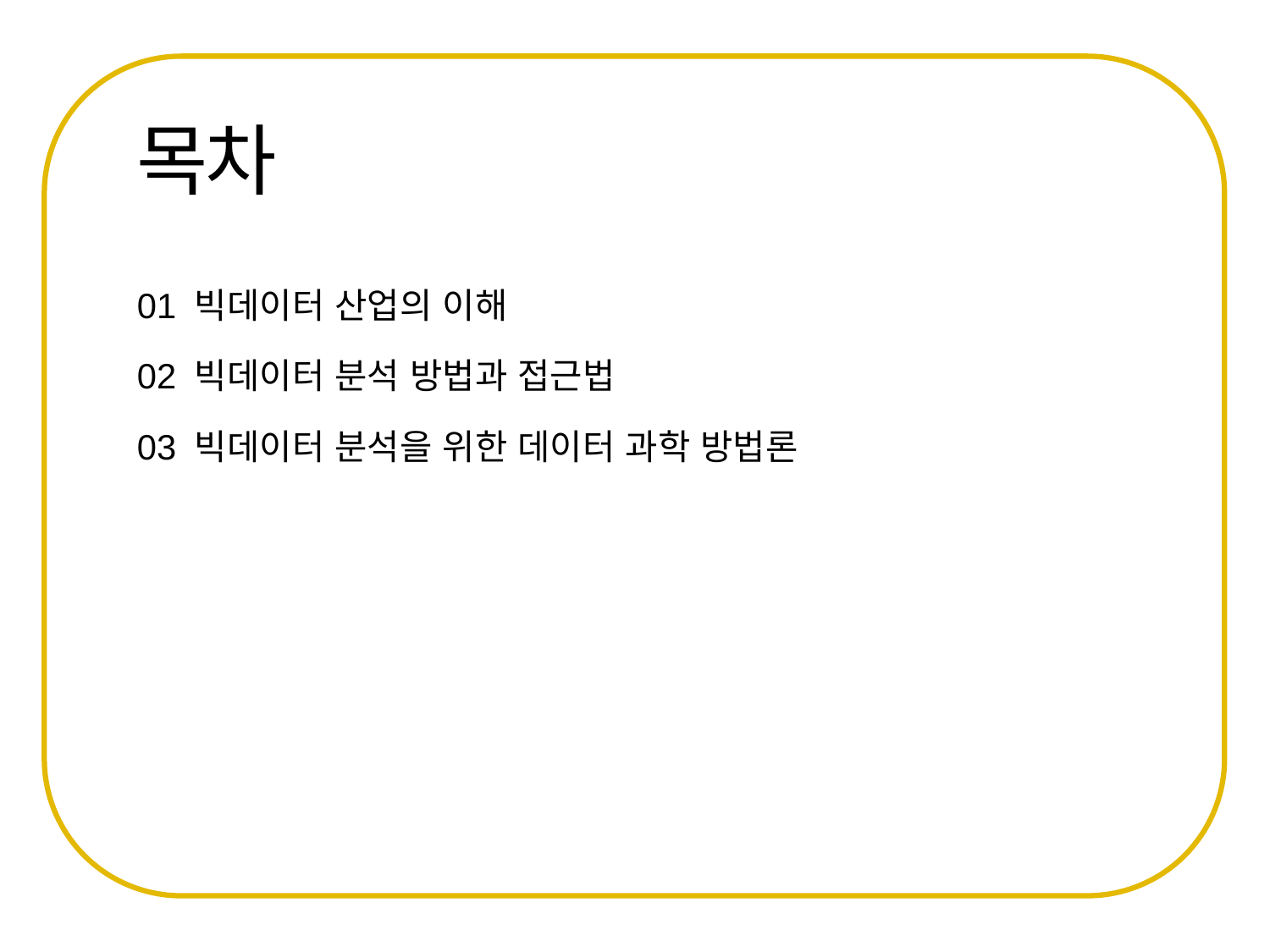

01 빅데이터 산업의 이해
02 빅데이터 분석 방법과 접근법
03 빅데이터 분석을 위한 데이터 과학 방법론